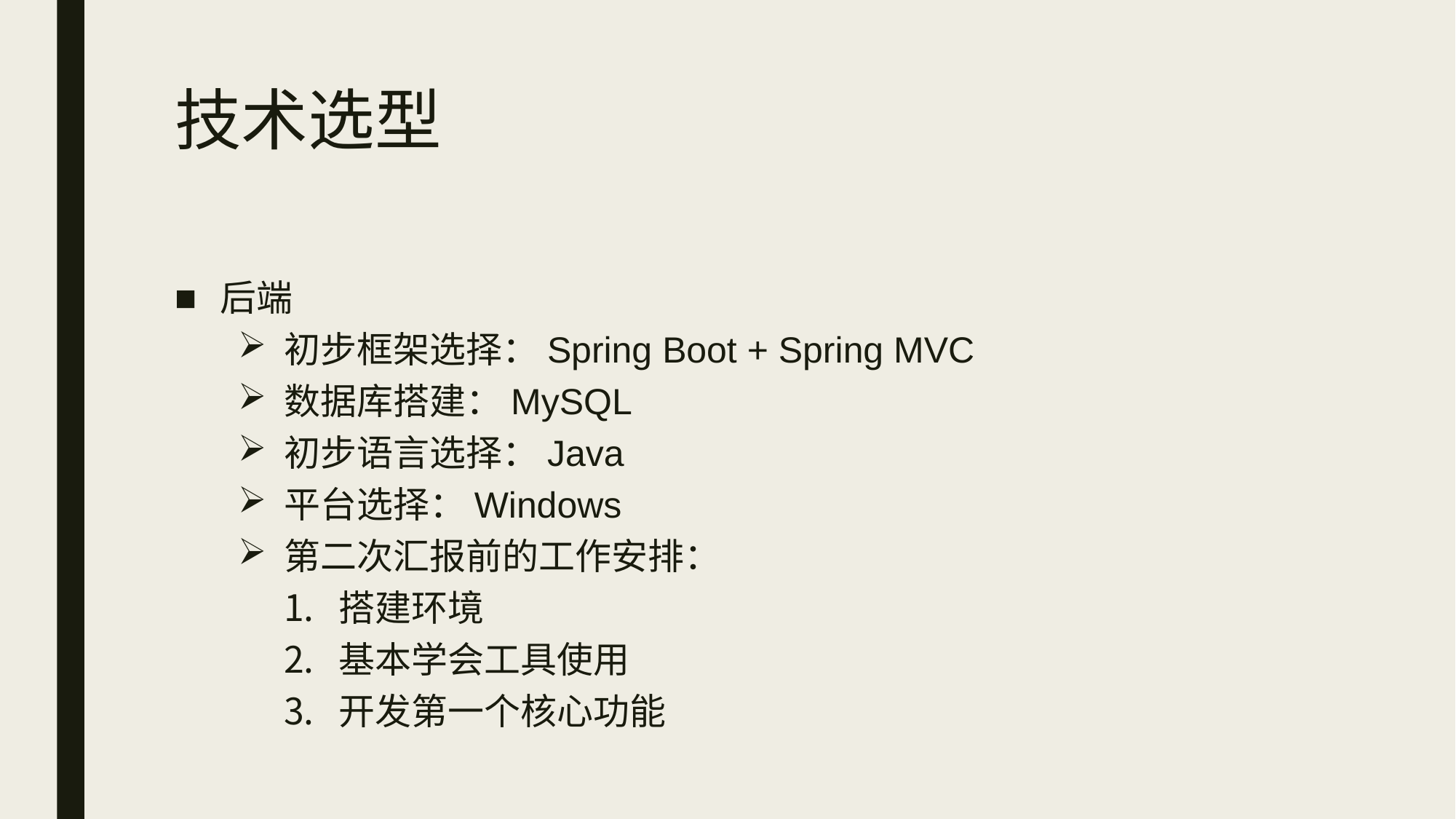

# 技术选型
后端
初步框架选择：Spring Boot + Spring MVC
数据库搭建：MySQL
初步语言选择：Java
平台选择：Windows
第二次汇报前的工作安排：
搭建环境
基本学会工具使用
开发第一个核心功能